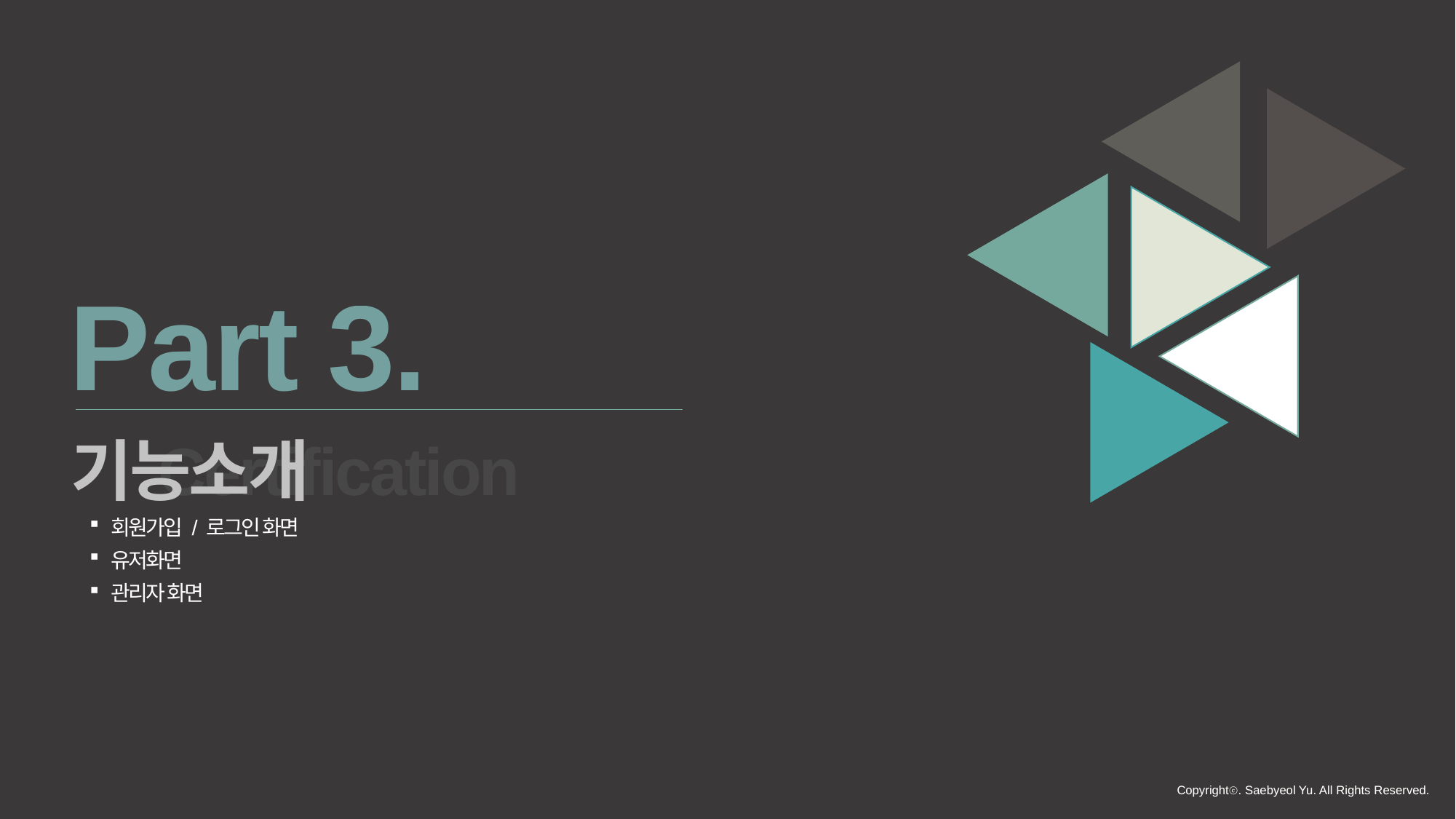

Part 3.
기능소개
Certification
회원가입 / 로그인 화면
유저화면
관리자 화면
Copyrightⓒ. Saebyeol Yu. All Rights Reserved.